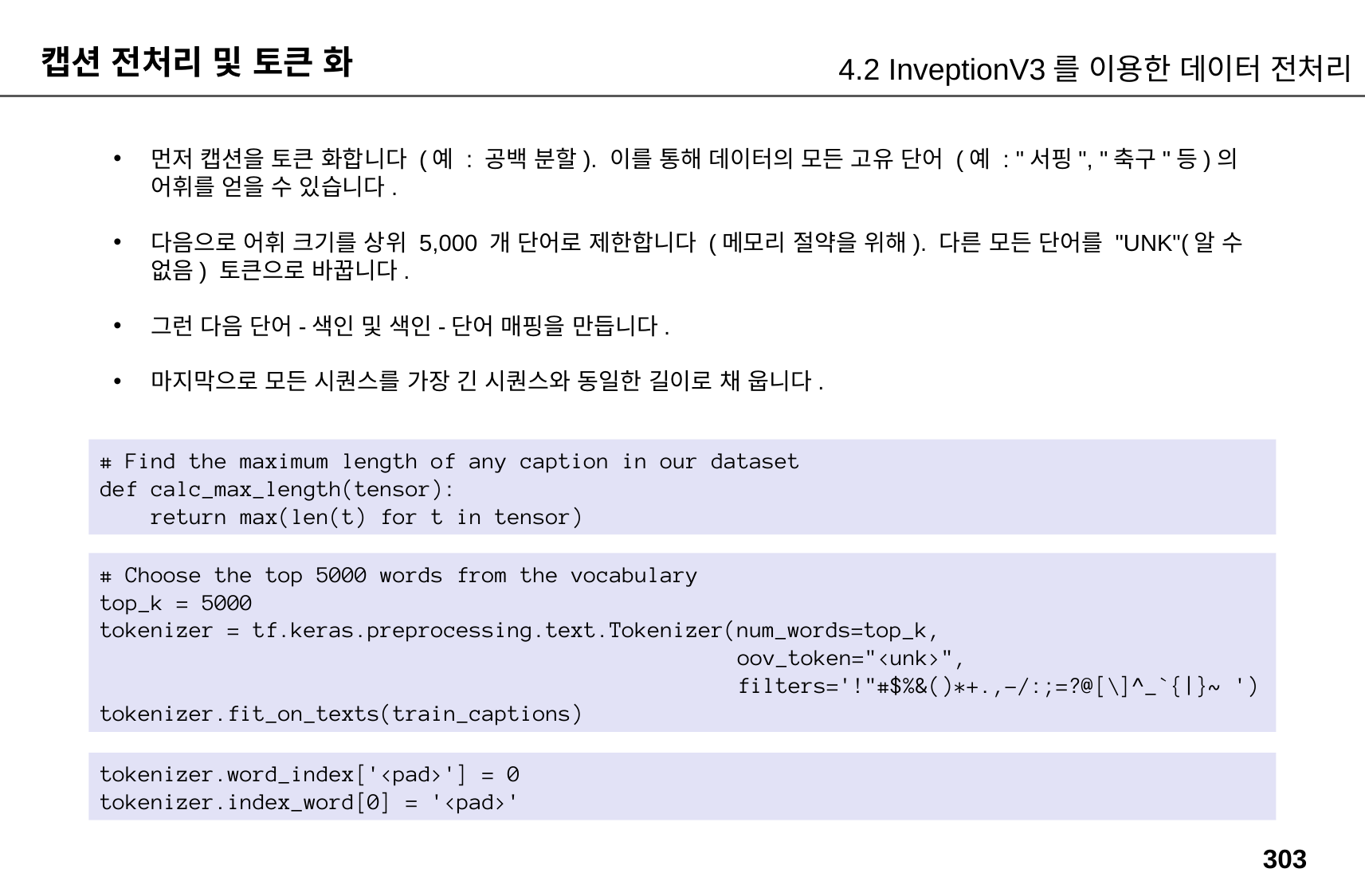

캡션 전처리 및 토큰 화
4.2 InveptionV3를 이용한 데이터 전처리
먼저 캡션을 토큰 화합니다 (예 : 공백 분할). 이를 통해 데이터의 모든 고유 단어 (예 : "서핑", "축구"등)의 어휘를 얻을 수 있습니다.
다음으로 어휘 크기를 상위 5,000 개 단어로 제한합니다 (메모리 절약을 위해). 다른 모든 단어를 "UNK"(알 수 없음) 토큰으로 바꿉니다.
그런 다음 단어-색인 및 색인-단어 매핑을 만듭니다.
마지막으로 모든 시퀀스를 가장 긴 시퀀스와 동일한 길이로 채 웁니다.
# Find the maximum length of any caption in our dataset
def calc_max_length(tensor):
    return max(len(t) for t in tensor)
# Choose the top 5000 words from the vocabulary
top_k = 5000
tokenizer = tf.keras.preprocessing.text.Tokenizer(num_words=top_k,
                                                  oov_token="<unk>",
                                                  filters='!"#$%&()*+.,-/:;=?@[\]^_`{|}~ ')
tokenizer.fit_on_texts(train_captions)
tokenizer.word_index['<pad>'] = 0
tokenizer.index_word[0] = '<pad>'